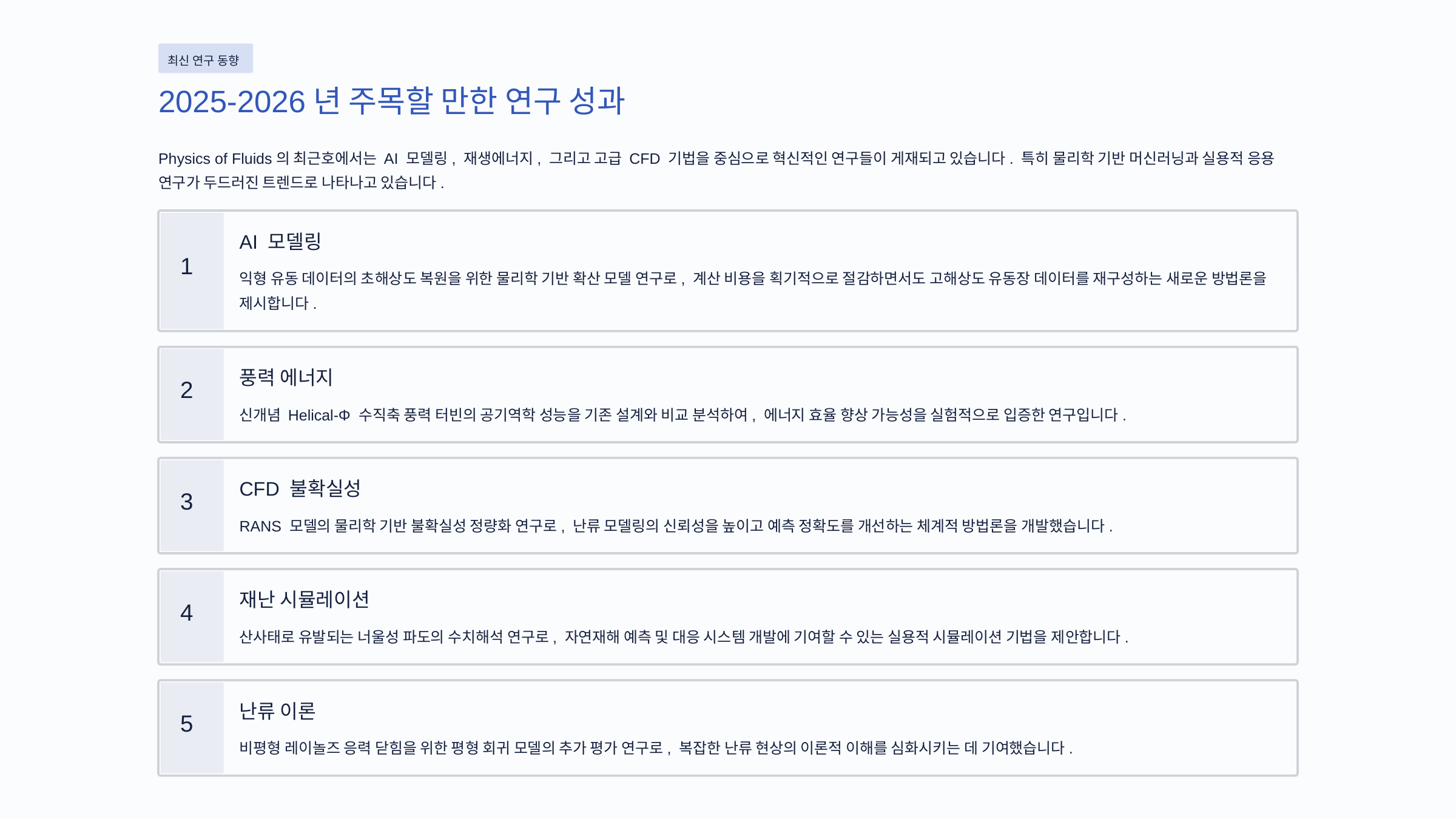

최신 연구 동향
2025-2026년 주목할 만한 연구 성과
Physics of Fluids의 최근호에서는 AI 모델링, 재생에너지, 그리고 고급 CFD 기법을 중심으로 혁신적인 연구들이 게재되고 있습니다. 특히 물리학 기반 머신러닝과 실용적 응용 연구가 두드러진 트렌드로 나타나고 있습니다.

AI 모델링
1
익형 유동 데이터의 초해상도 복원을 위한 물리학 기반 확산 모델 연구로, 계산 비용을 획기적으로 절감하면서도 고해상도 유동장 데이터를 재구성하는 새로운 방법론을 제시합니다.

풍력 에너지
2
신개념 Helical-Φ 수직축 풍력 터빈의 공기역학 성능을 기존 설계와 비교 분석하여, 에너지 효율 향상 가능성을 실험적으로 입증한 연구입니다.

CFD 불확실성
3
RANS 모델의 물리학 기반 불확실성 정량화 연구로, 난류 모델링의 신뢰성을 높이고 예측 정확도를 개선하는 체계적 방법론을 개발했습니다.

재난 시뮬레이션
4
산사태로 유발되는 너울성 파도의 수치해석 연구로, 자연재해 예측 및 대응 시스템 개발에 기여할 수 있는 실용적 시뮬레이션 기법을 제안합니다.

난류 이론
5
비평형 레이놀즈 응력 닫힘을 위한 평형 회귀 모델의 추가 평가 연구로, 복잡한 난류 현상의 이론적 이해를 심화시키는 데 기여했습니다.